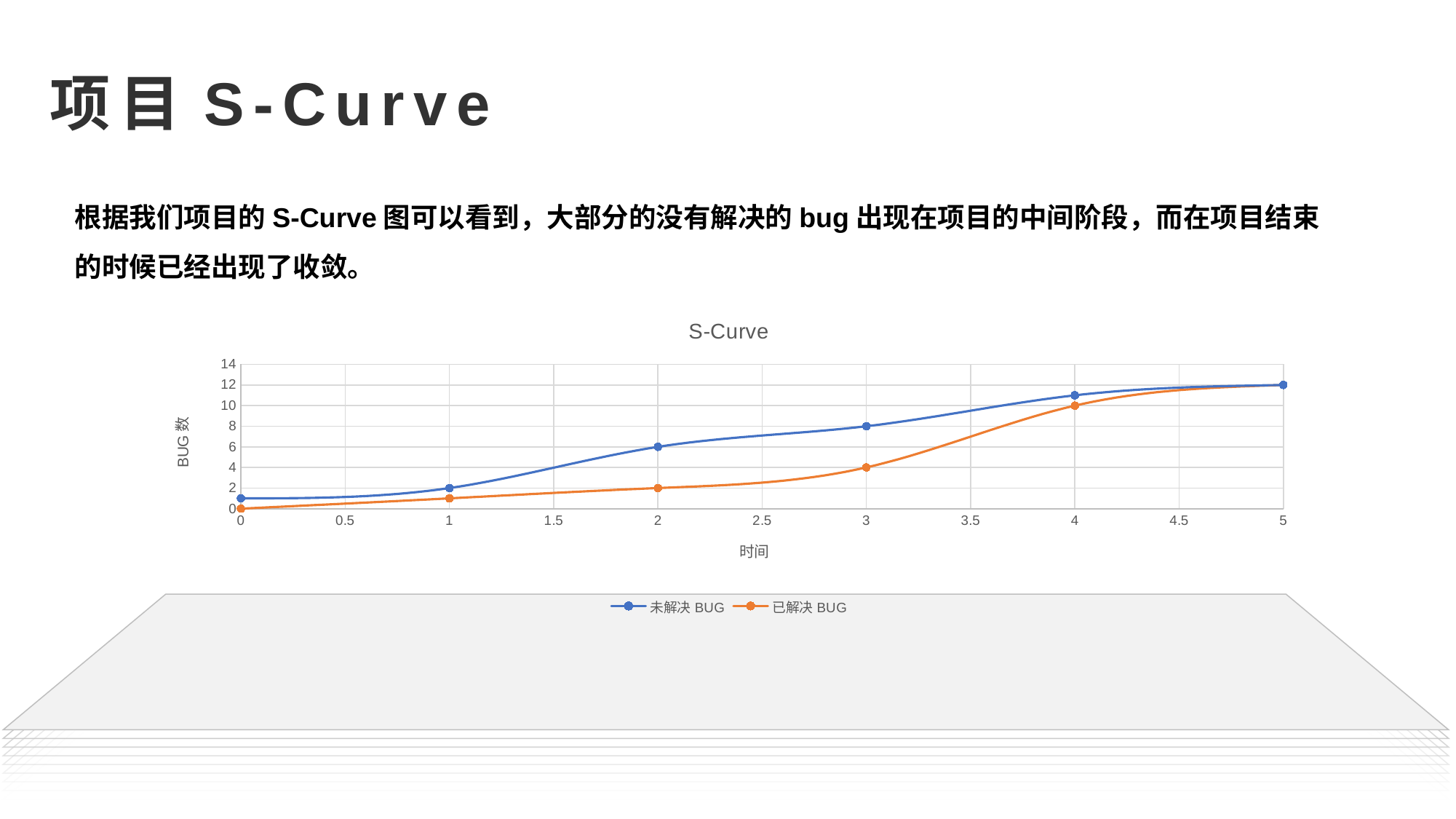

项目S-Curve
根据我们项目的S-Curve图可以看到，大部分的没有解决的bug出现在项目的中间阶段，而在项目结束的时候已经出现了收敛。

### Chart: S-Curve

| Category | 未解决BUG | 已解决BUG |
|---|---|---|